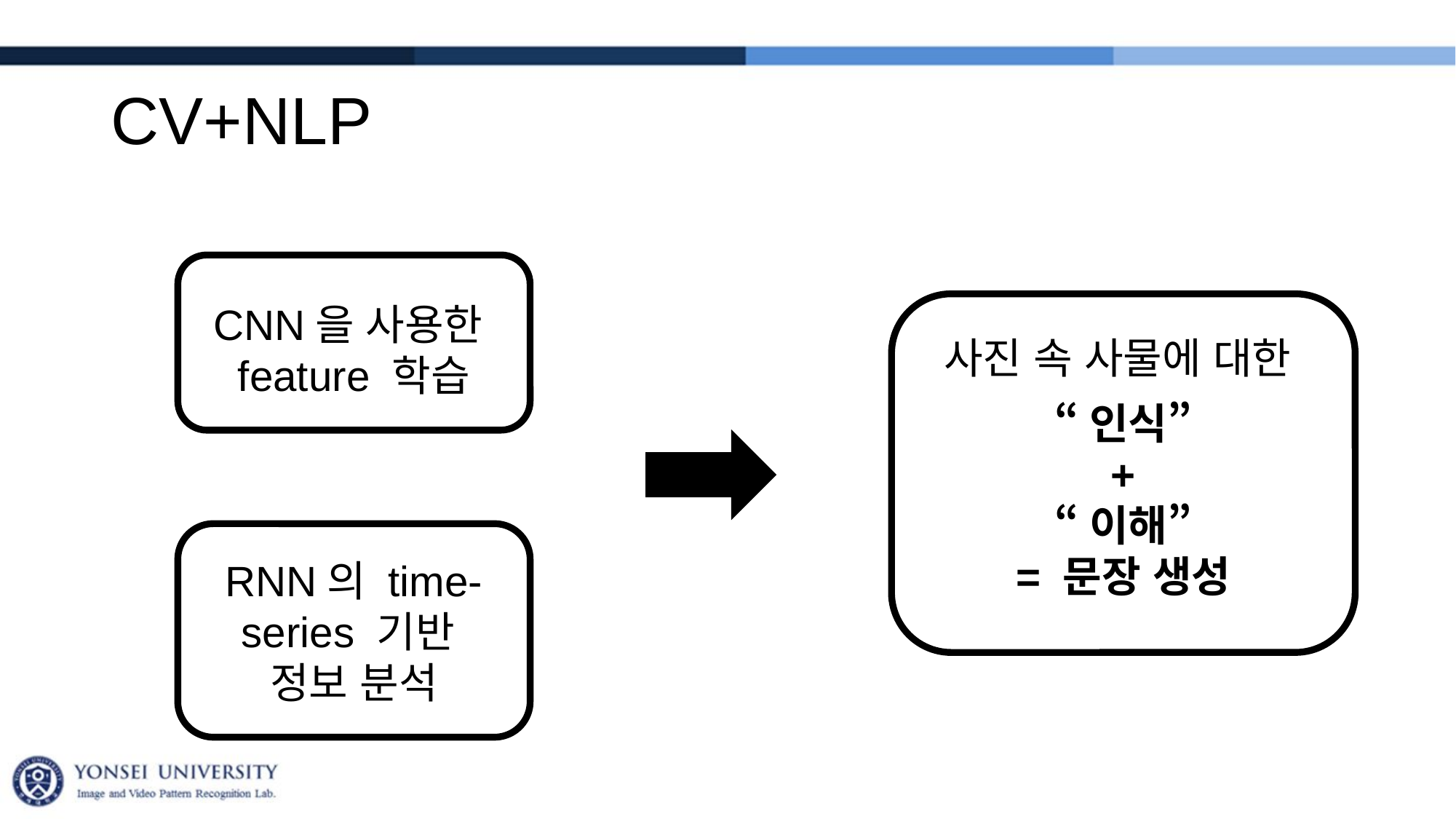

# CV+NLP

CNN을 사용한
feature 학습

사진 속 사물에 대한

“인식”
+
“이해”
= 문장 생성

RNN의 time-series 기반
정보 분석